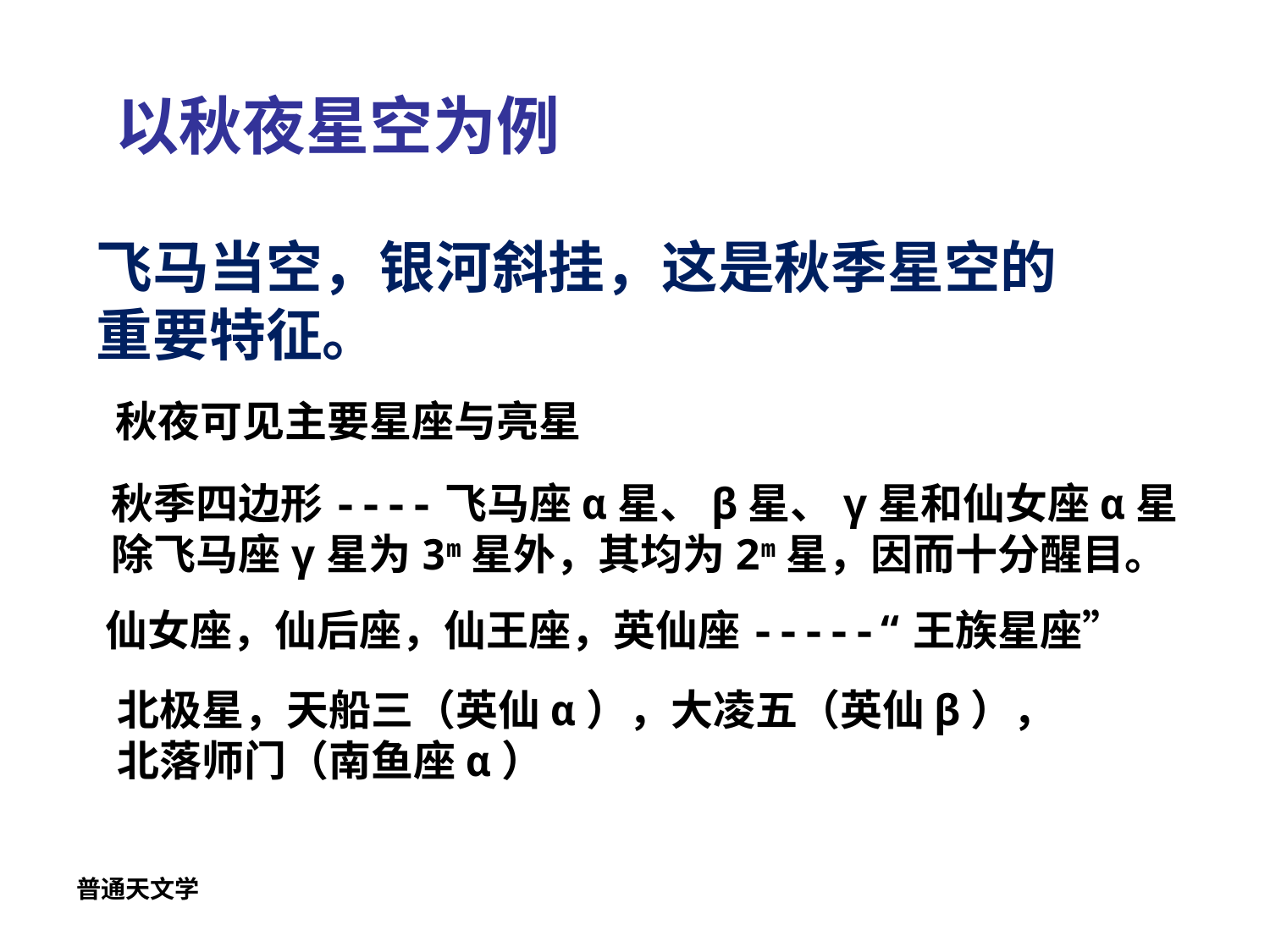

# 以秋夜星空为例
飞马当空，银河斜挂，这是秋季星空的重要特征。
秋夜可见主要星座与亮星
秋季四边形----飞马座α星、β星、γ星和仙女座α星
除飞马座γ星为3m星外，其均为2m星，因而十分醒目。

仙女座，仙后座，仙王座，英仙座-----“王族星座”
北极星，天船三（英仙α），大凌五（英仙β），
北落师门（南鱼座α）
普通天文学